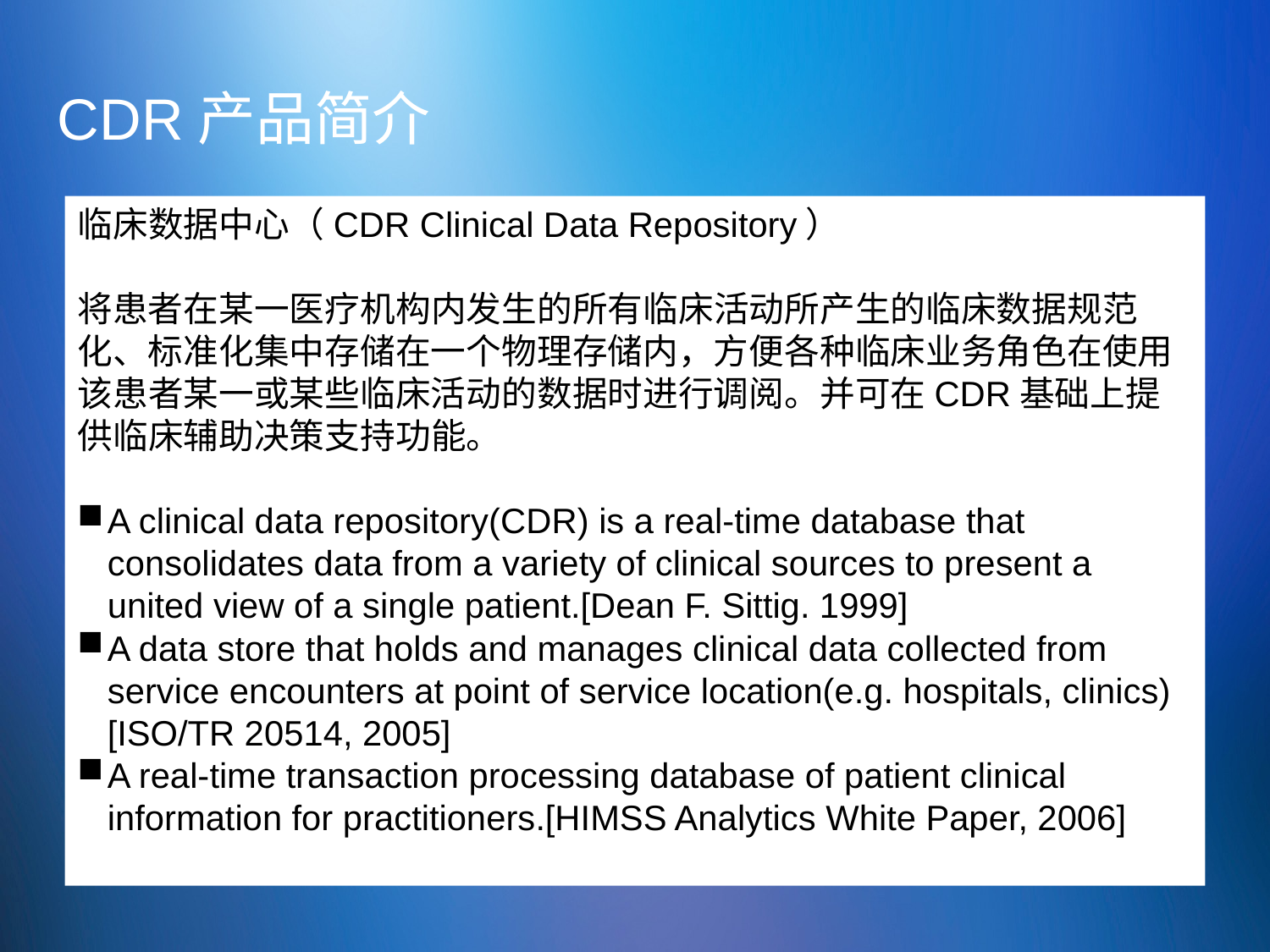

# CDR产品简介
临床数据中心（CDR Clinical Data Repository）

将患者在某一医疗机构内发生的所有临床活动所产生的临床数据规范化、标准化集中存储在一个物理存储内，方便各种临床业务角色在使用该患者某一或某些临床活动的数据时进行调阅。并可在CDR基础上提供临床辅助决策支持功能。

A clinical data repository(CDR) is a real-time database that consolidates data from a variety of clinical sources to present a united view of a single patient.[Dean F. Sittig. 1999]
A data store that holds and manages clinical data collected from service encounters at point of service location(e.g. hospitals, clinics)[ISO/TR 20514, 2005]
A real-time transaction processing database of patient clinical information for practitioners.[HIMSS Analytics White Paper, 2006]